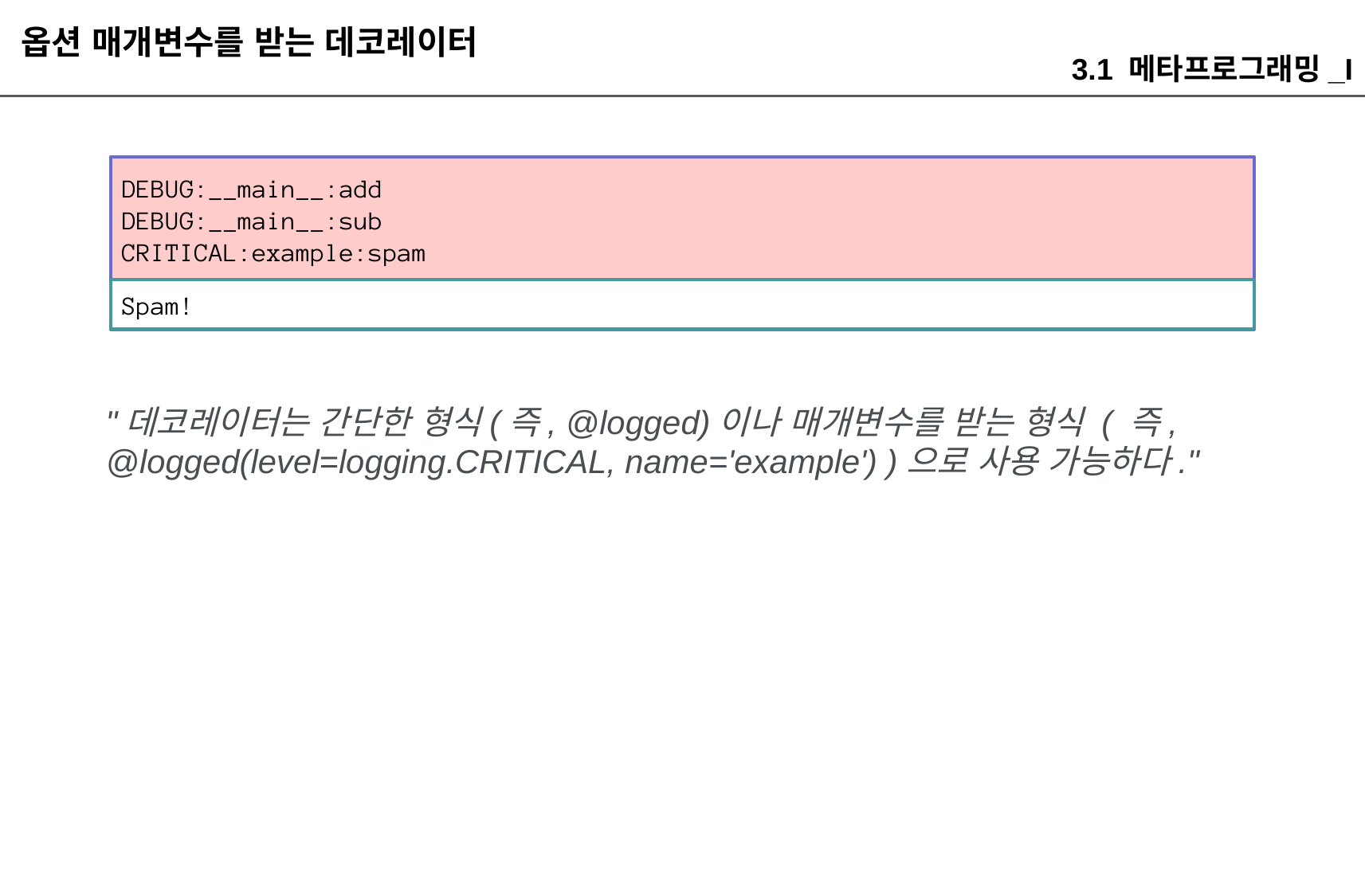

옵션 매개변수를 받는 데코레이터
3.1 메타프로그래밍_I
DEBUG:__main__:add
DEBUG:__main__:sub
CRITICAL:example:spam
Spam!
"데코레이터는 간단한 형식(즉, @logged)이나 매개변수를 받는 형식 ( 즉, @logged(level=logging.CRITICAL, name='example') )으로 사용 가능하다."